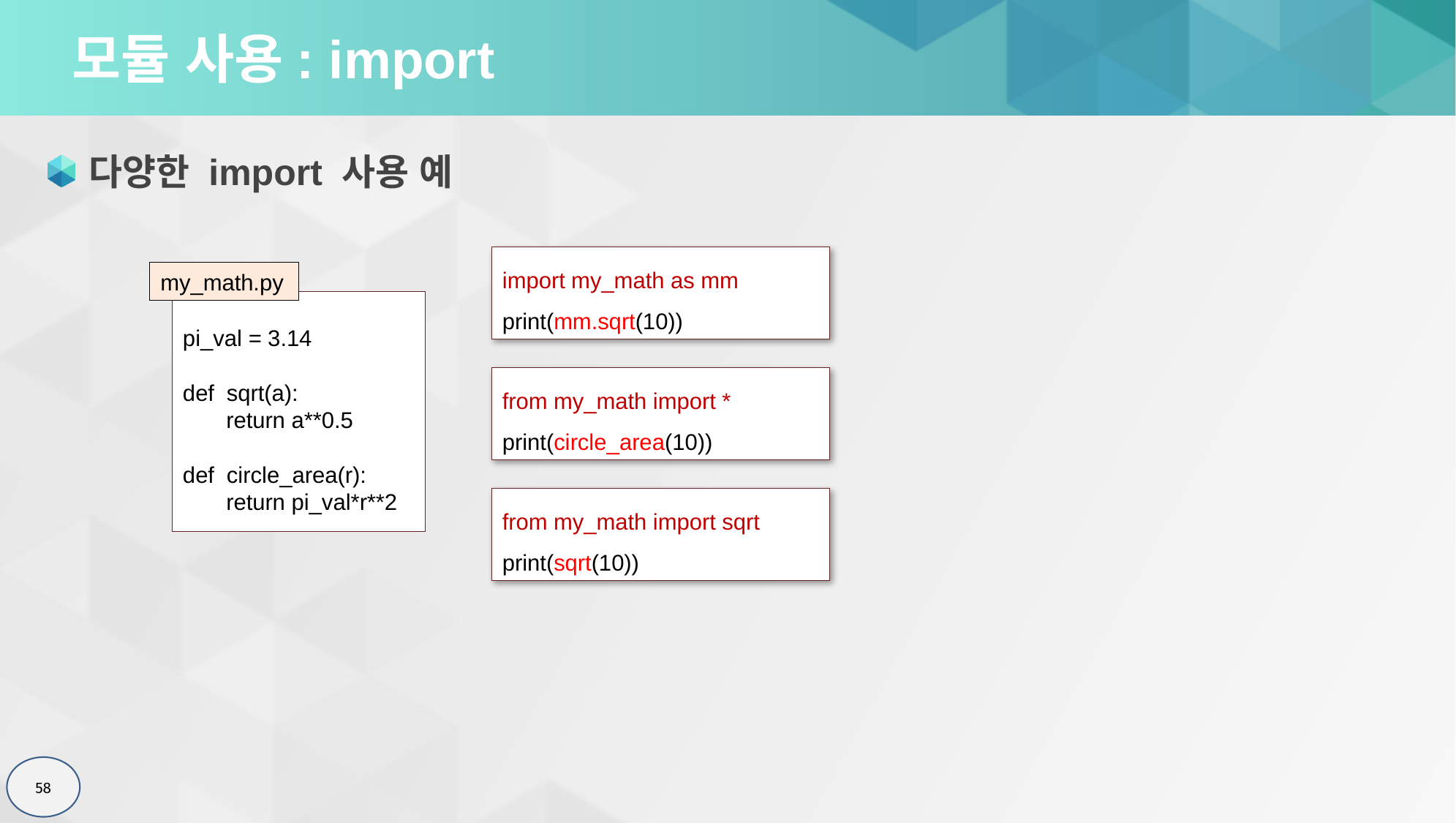

# 모듈 사용: import
다양한 import 사용 예
import my_math as mm
print(mm.sqrt(10))
my_math.py

pi_val = 3.14

def  sqrt(a):
       return a**0.5

def  circle_area(r):
       return pi_val*r**2

from my_math import *
print(circle_area(10))
from my_math import sqrt
print(sqrt(10))